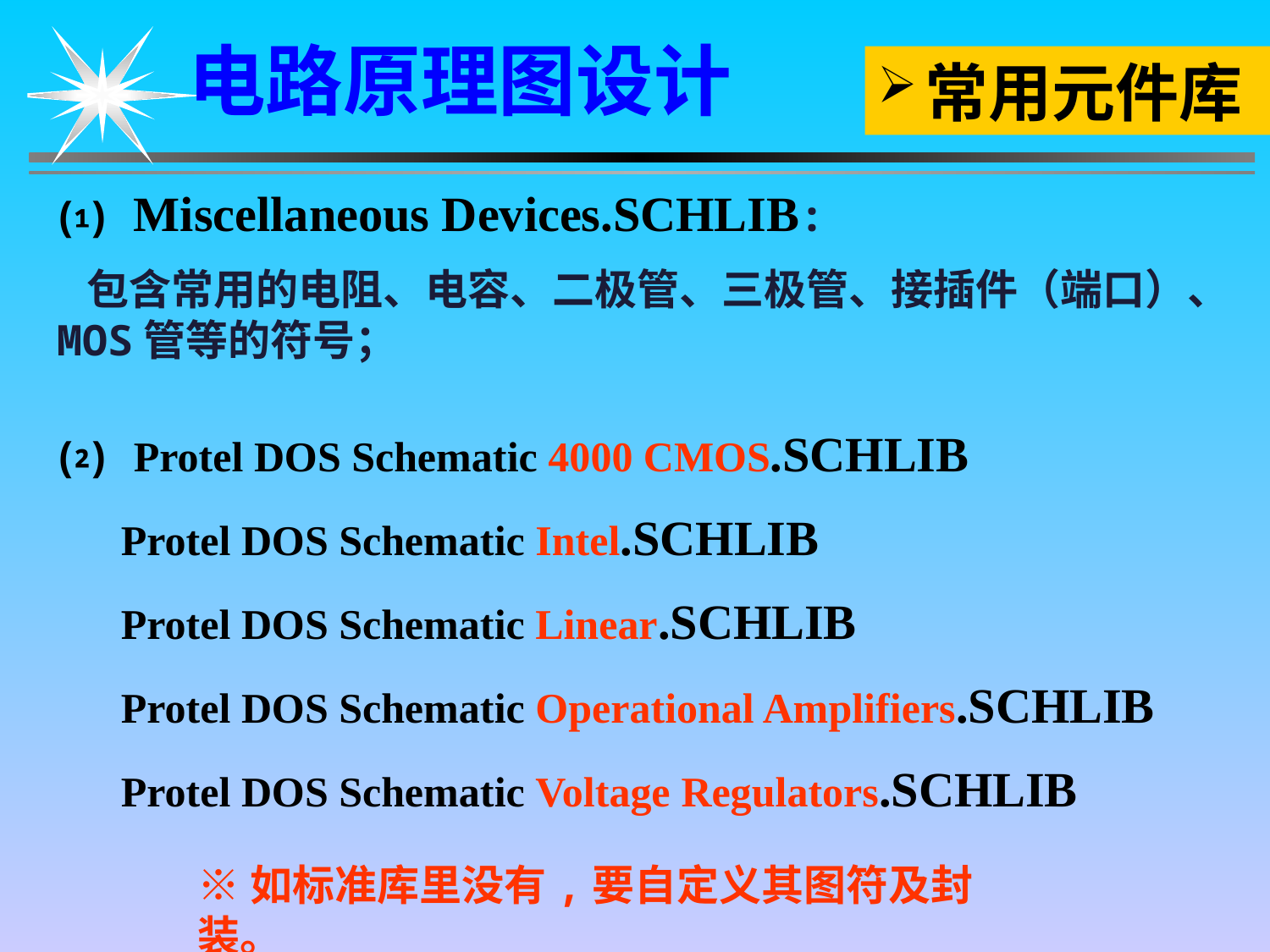

电路原理图设计
常用元件库
⑴ Miscellaneous Devices.SCHLIB:
  包含常用的电阻、电容、二极管、三极管、接插件（端口）、MOS管等的符号；

⑵ Protel DOS Schematic 4000 CMOS.SCHLIB
      Protel DOS Schematic Intel.SCHLIB
      Protel DOS Schematic Linear.SCHLIB
      Protel DOS Schematic Operational Amplifiers.SCHLIB
      Protel DOS Schematic Voltage Regulators.SCHLIB
※如标准库里没有,要自定义其图符及封装。